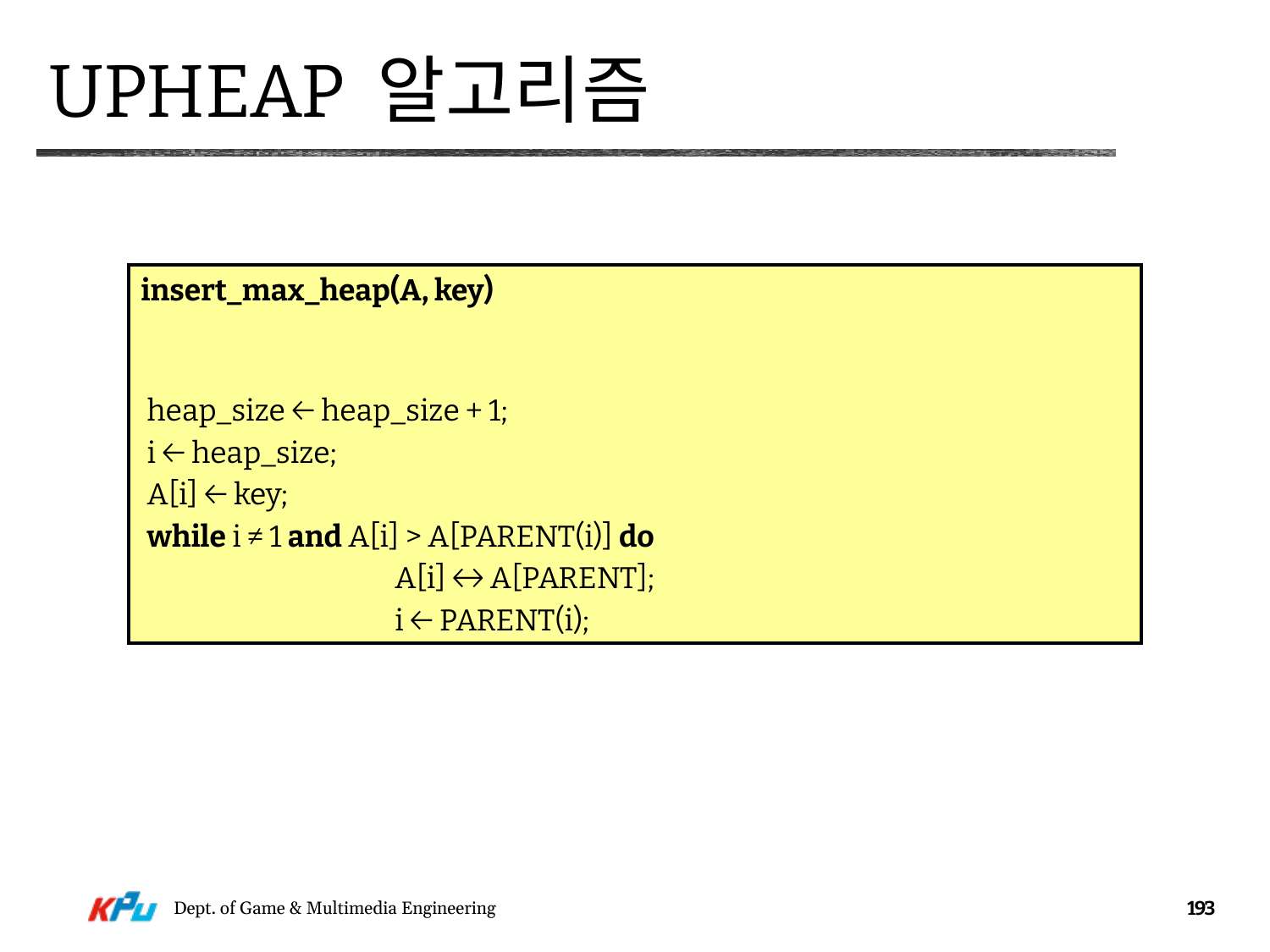

# upheap 알고리즘
insert_max_heap(A, key)

 heap_size ← heap_size + 1;
 i ← heap_size;
 A[i] ← key;
 while i ≠ 1 and A[i] > A[PARENT(i)] do
  		A[i] ↔ A[PARENT];
  		i ← PARENT(i);
Dept. of Game & Multimedia Engineering
193